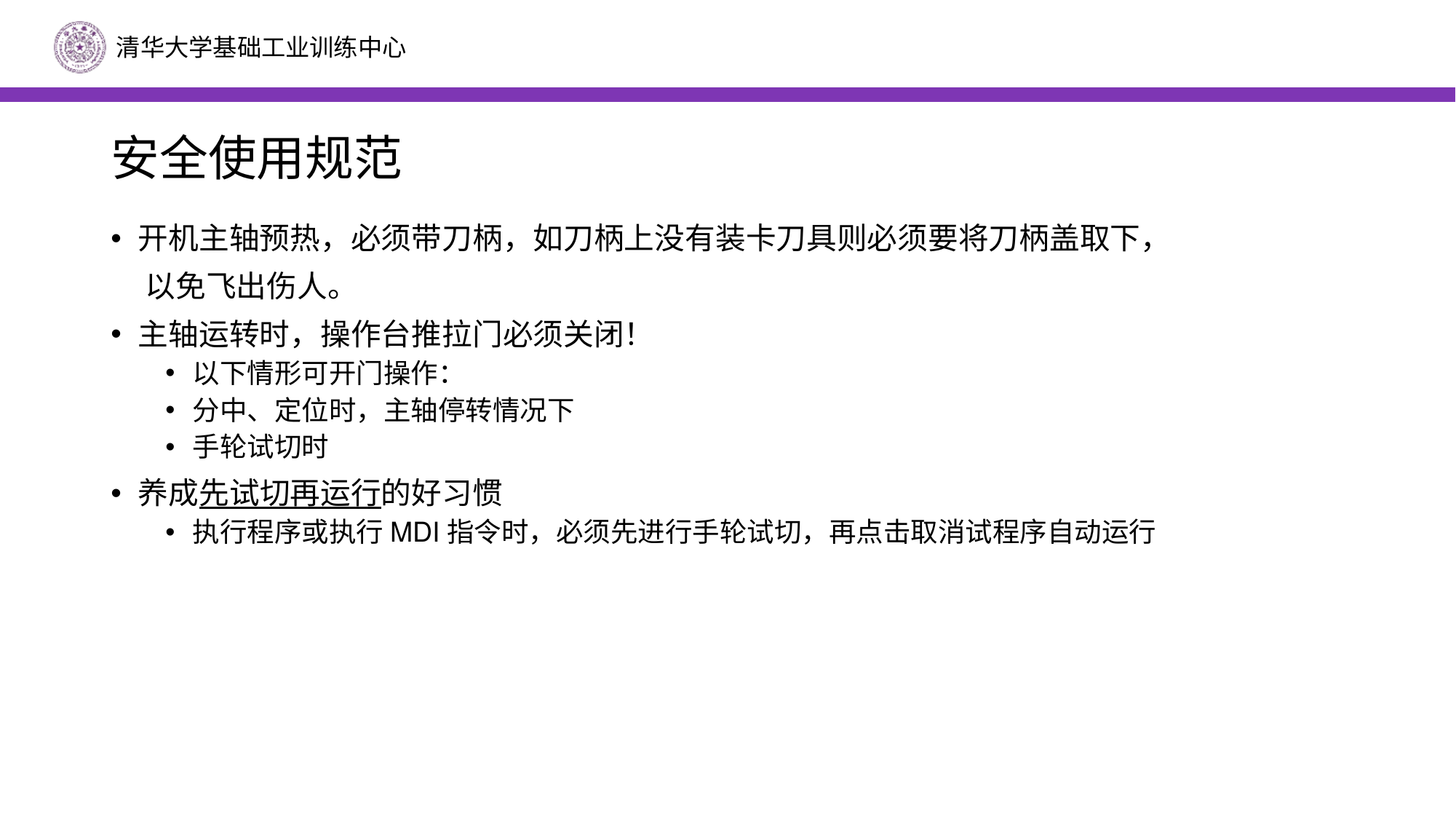

# 安全使用规范
开机主轴预热，必须带刀柄，如刀柄上没有装卡刀具则必须要将刀柄盖取下，
    以免飞出伤人。
主轴运转时，操作台推拉门必须关闭！
以下情形可开门操作：
分中、定位时，主轴停转情况下
手轮试切时
养成先试切再运行的好习惯
执行程序或执行MDI指令时，必须先进行手轮试切，再点击取消试程序自动运行